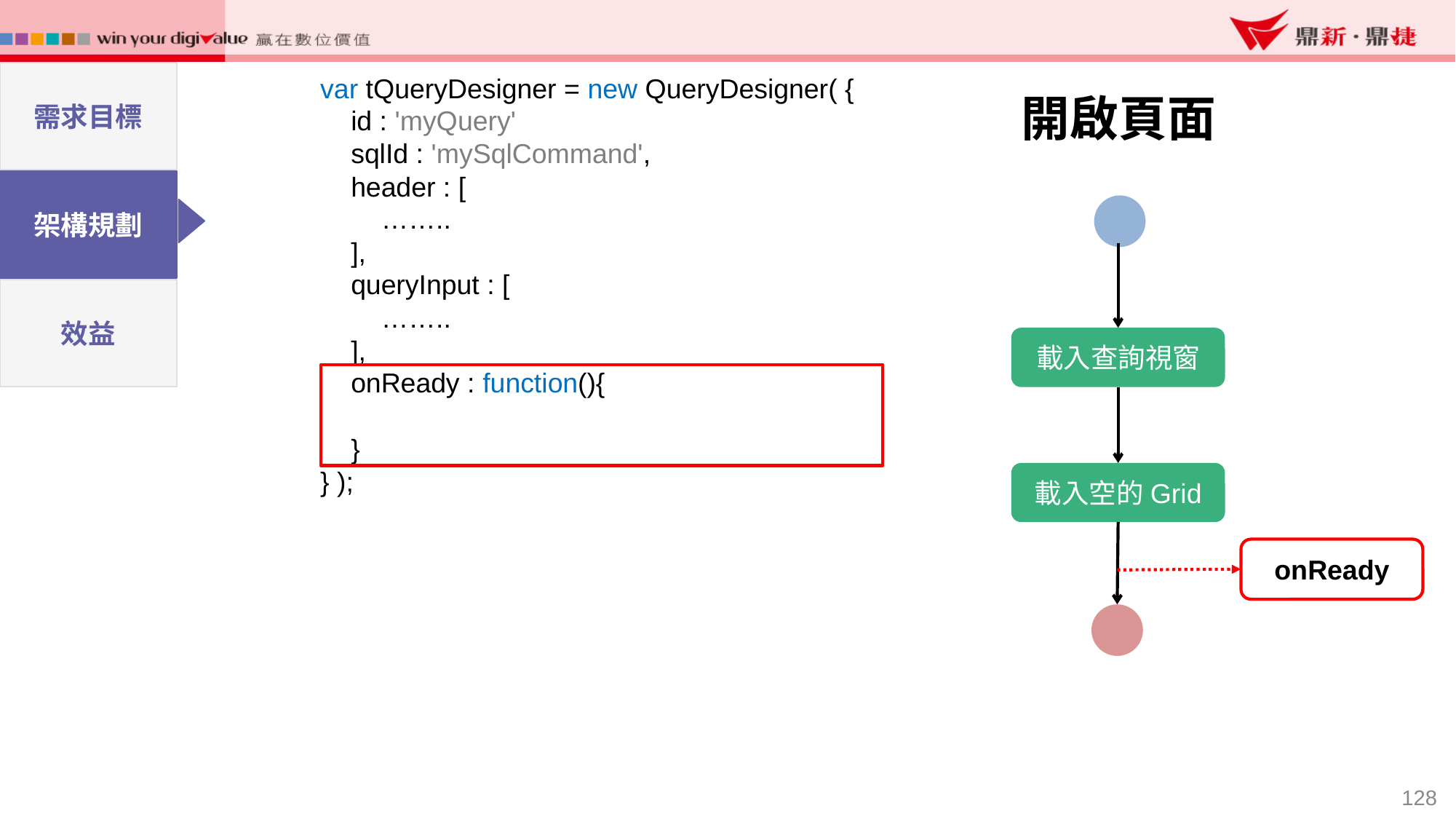

需求目標
var tQueryDesigner = new QueryDesigner( {
    id : 'myQuery'
    sqlId : 'mySqlCommand',
    header : [
        ……..
    ],
    queryInput : [
        ……..
    ],
    onReady : function(){

    }
} );
開啟頁面
架構規劃

效益
載入查詢視窗

載入空的Grid
onReady

128